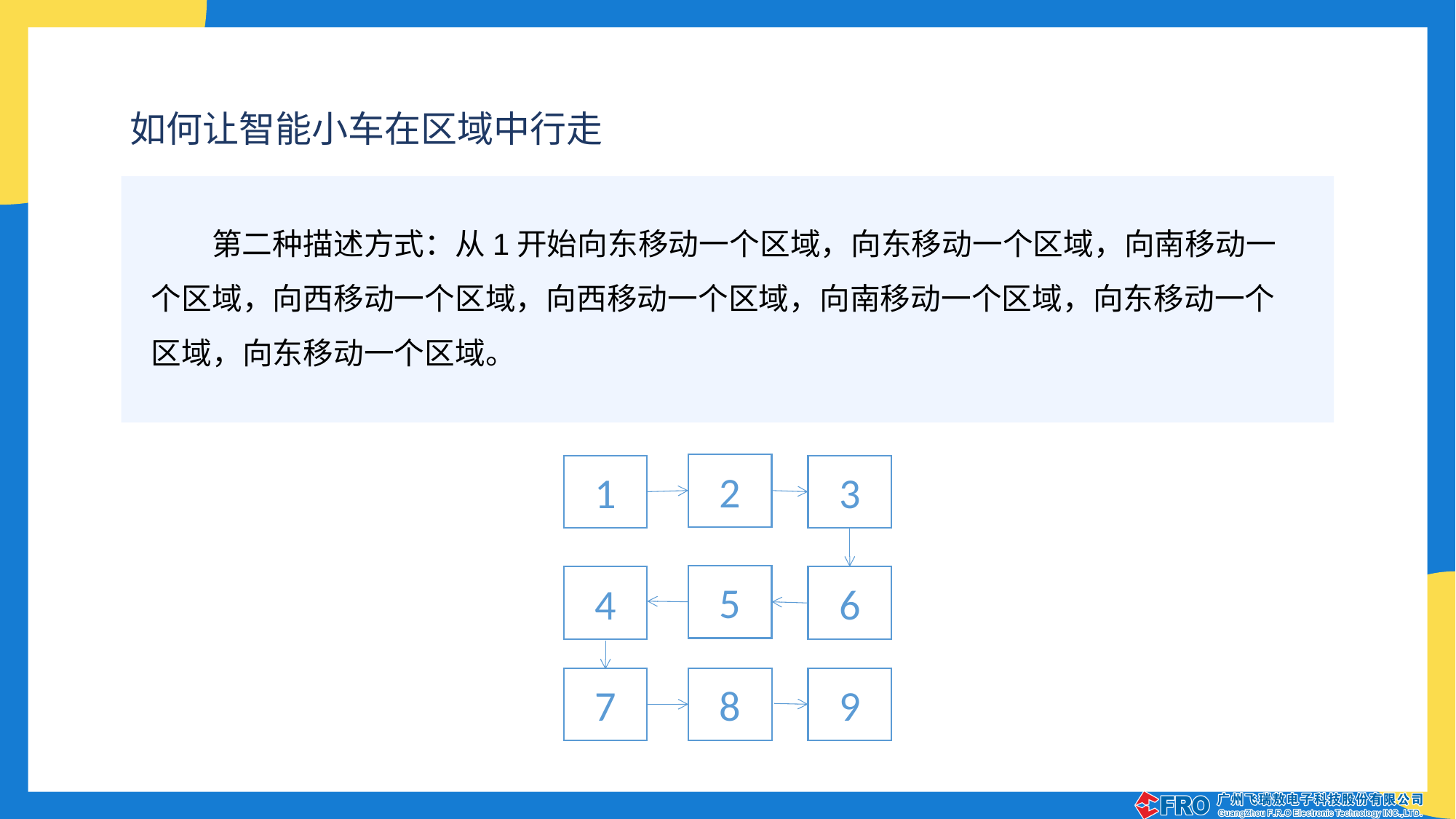

如何让智能小车在区域中行走
第二种描述方式：从1开始向东移动一个区域，向东移动一个区域，向南移动一个区域，向西移动一个区域，向西移动一个区域，向南移动一个区域，向东移动一个区域，向东移动一个区域。
2
1
3
5
4
6
7
8
9